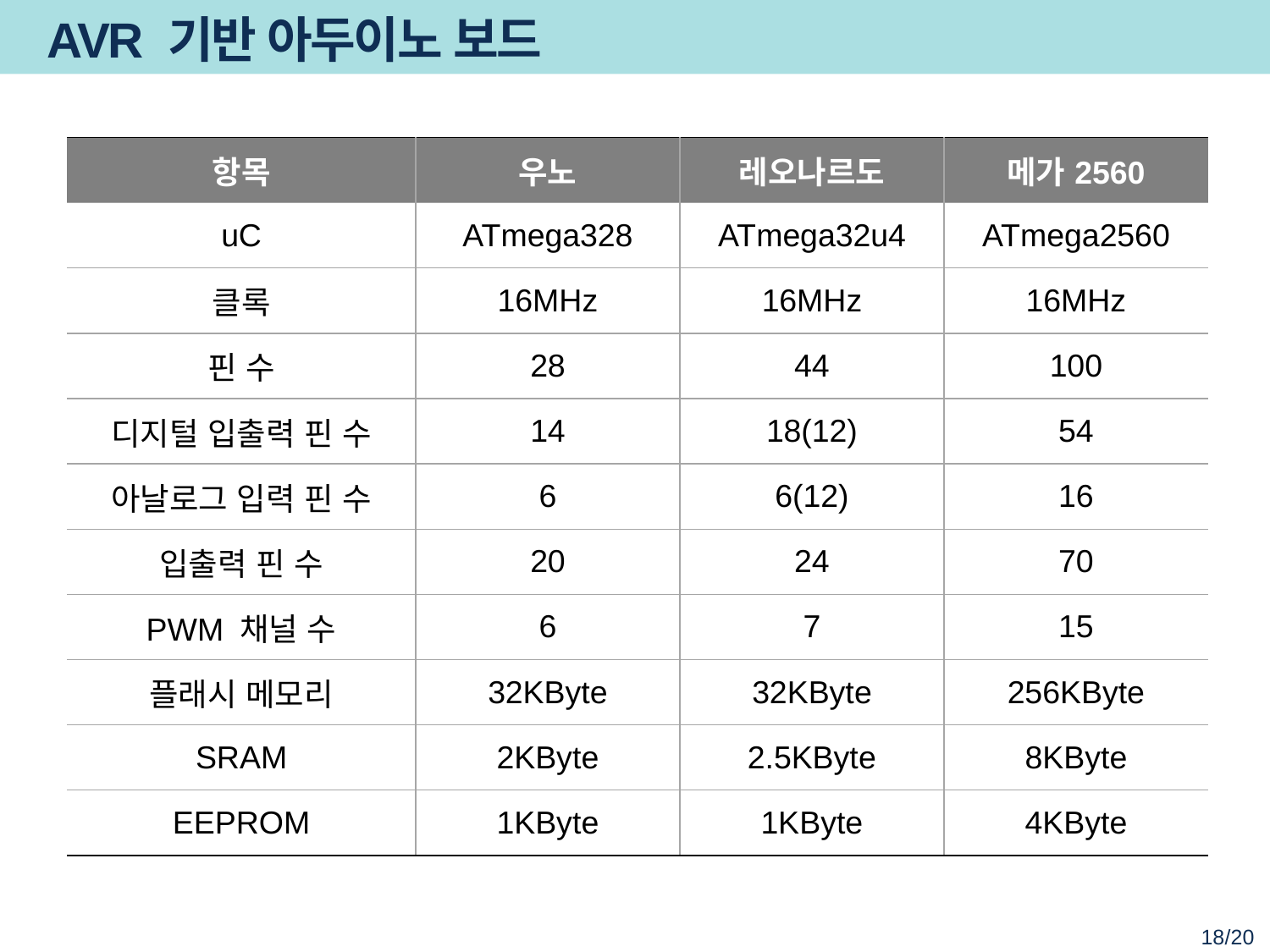

# AVR 기반 아두이노 보드
| 항목 | 우노 | 레오나르도 | 메가2560 |
| --- | --- | --- | --- |
| uC | ATmega328 | ATmega32u4 | ATmega2560 |
| 클록 | 16MHz | 16MHz | 16MHz |
| 핀 수 | 28 | 44 | 100 |
| 디지털 입출력 핀 수 | 14 | 18(12) | 54 |
| 아날로그 입력 핀 수 | 6 | 6(12) | 16 |
| 입출력 핀 수 | 20 | 24 | 70 |
| PWM 채널 수 | 6 | 7 | 15 |
| 플래시 메모리 | 32KByte | 32KByte | 256KByte |
| SRAM | 2KByte | 2.5KByte | 8KByte |
| EEPROM | 1KByte | 1KByte | 4KByte |